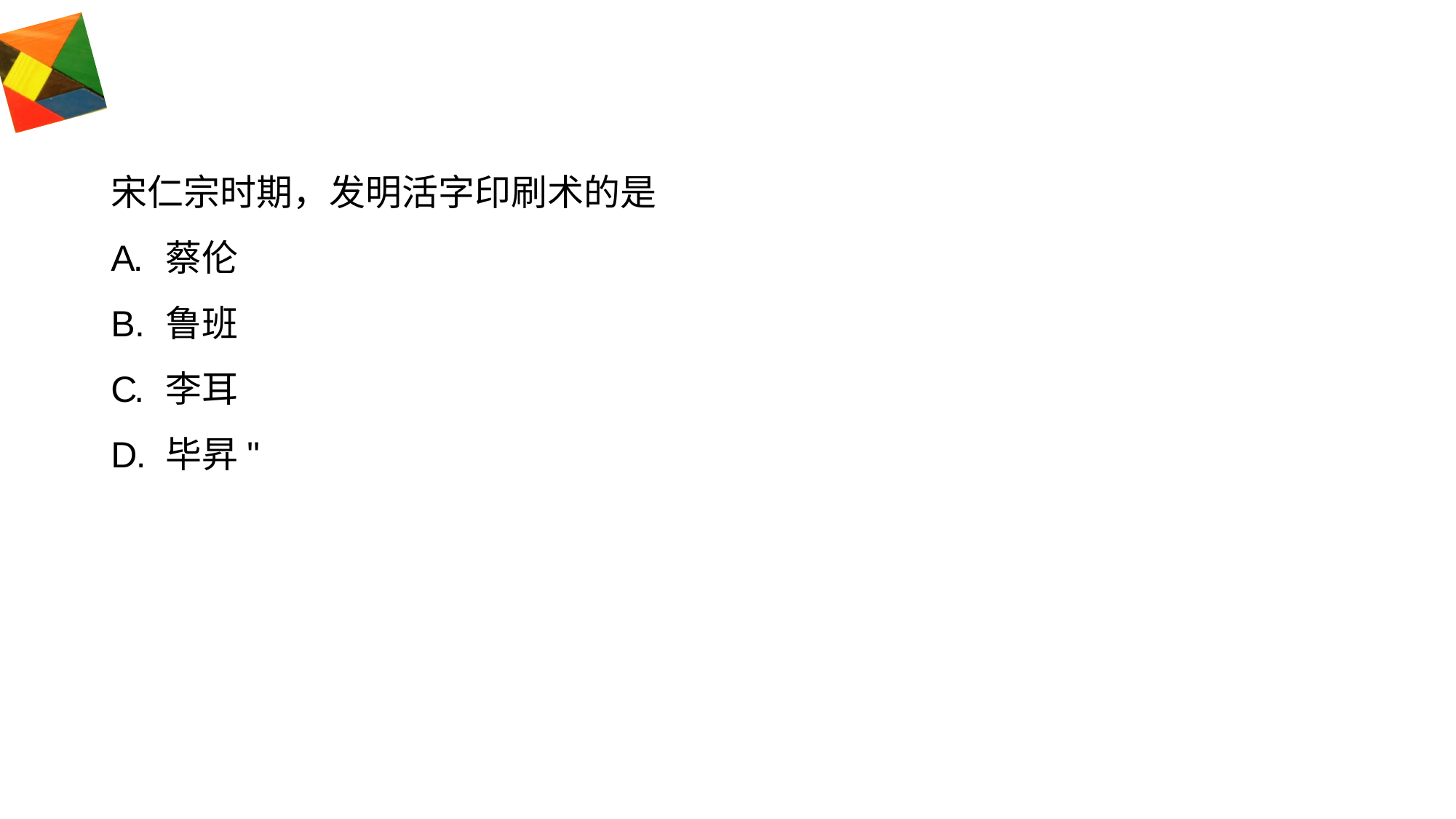

#
宋仁宗时期，发明活字印刷术的是
蔡伦
鲁班
李耳
毕昇"

164